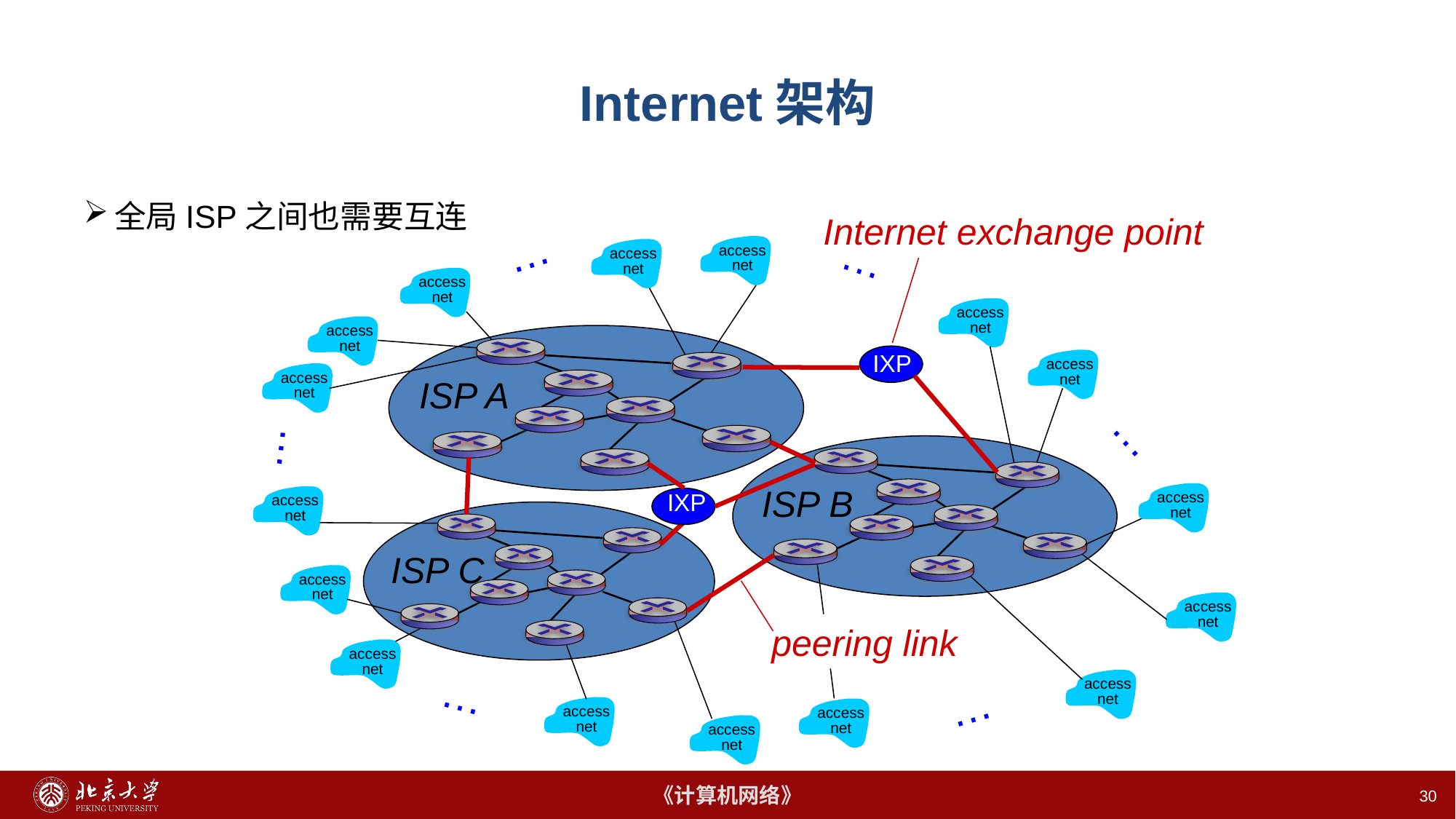

# Internet架构
全局ISP之间也需要互连
Internet exchange point
…
…

access
net

access
net

access
net

access
net

access
net

IXP

access
net

access
net
ISP A

…

…

IXP

ISP B

access
net

access
net

ISP C

access
net

peering link

access
net

access
net

access
net
…

access
net

access
net
…

access
net
30